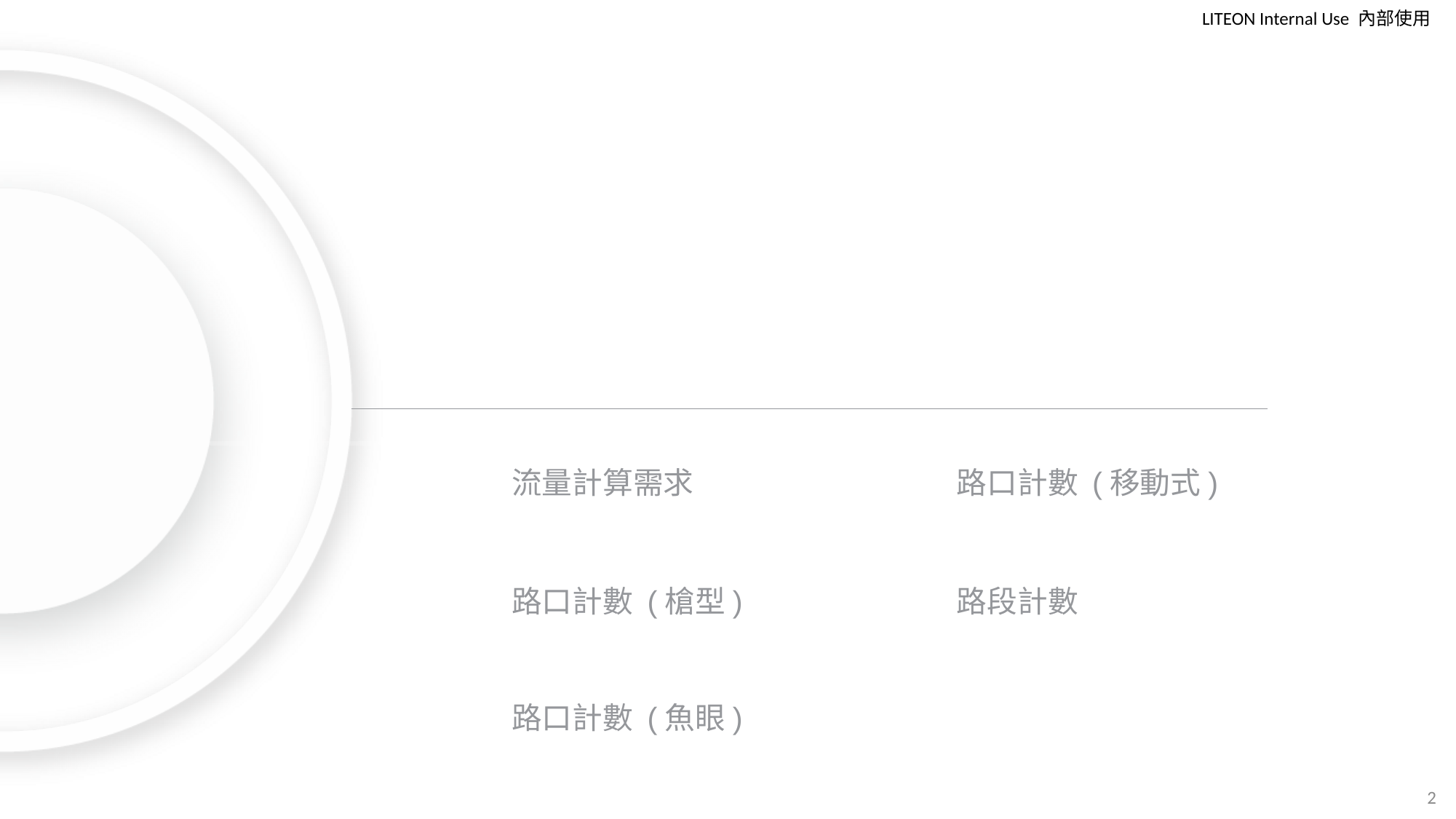

流量計算需求
路口計數 (移動式)

路口計數 (槍型)
路段計數

路口計數 (魚眼)

2